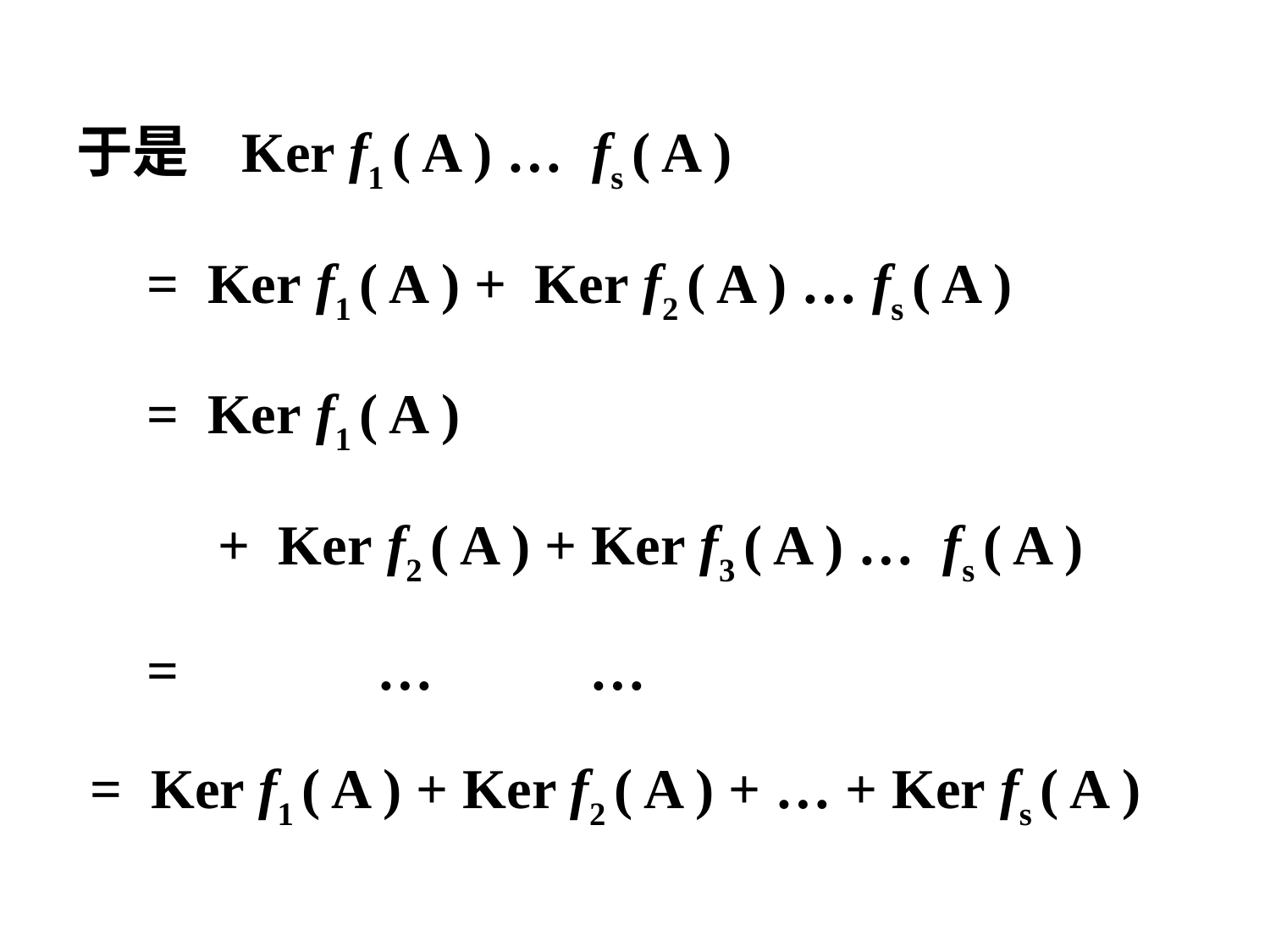

于是   Ker f1 ( A ) …  fs ( A )
     =  Ker f1 ( A ) +  Ker f2 ( A ) … fs ( A )
     =  Ker f1 ( A )
          +  Ker f2 ( A ) + Ker f3 ( A ) …  fs ( A )
     =              …           …
 =  Ker f1 ( A ) + Ker f2 ( A ) + … + Ker fs ( A )